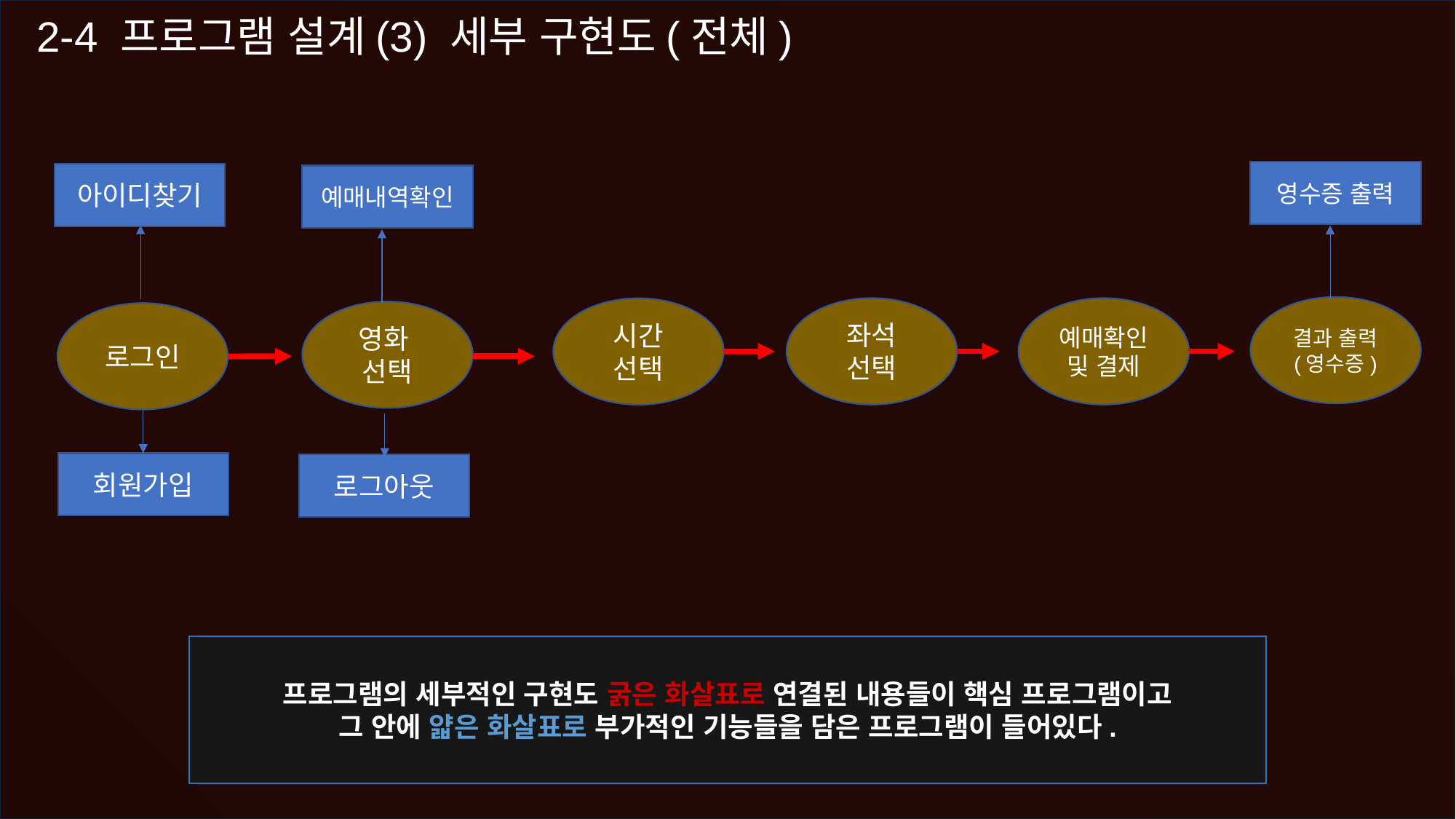

2-4 프로그램 설계(3) 세부 구현도(전체)
영수증 출력
아이디찾기
예매내역확인
결과 출력
(영수증)
좌석
선택
예매확인 및 결제
시간
선택
영화
선택
로그인
회원가입
로그아웃
프로그램의 세부적인 구현도 굵은 화살표로 연결된 내용들이 핵심 프로그램이고
그 안에 얇은 화살표로 부가적인 기능들을 담은 프로그램이 들어있다.